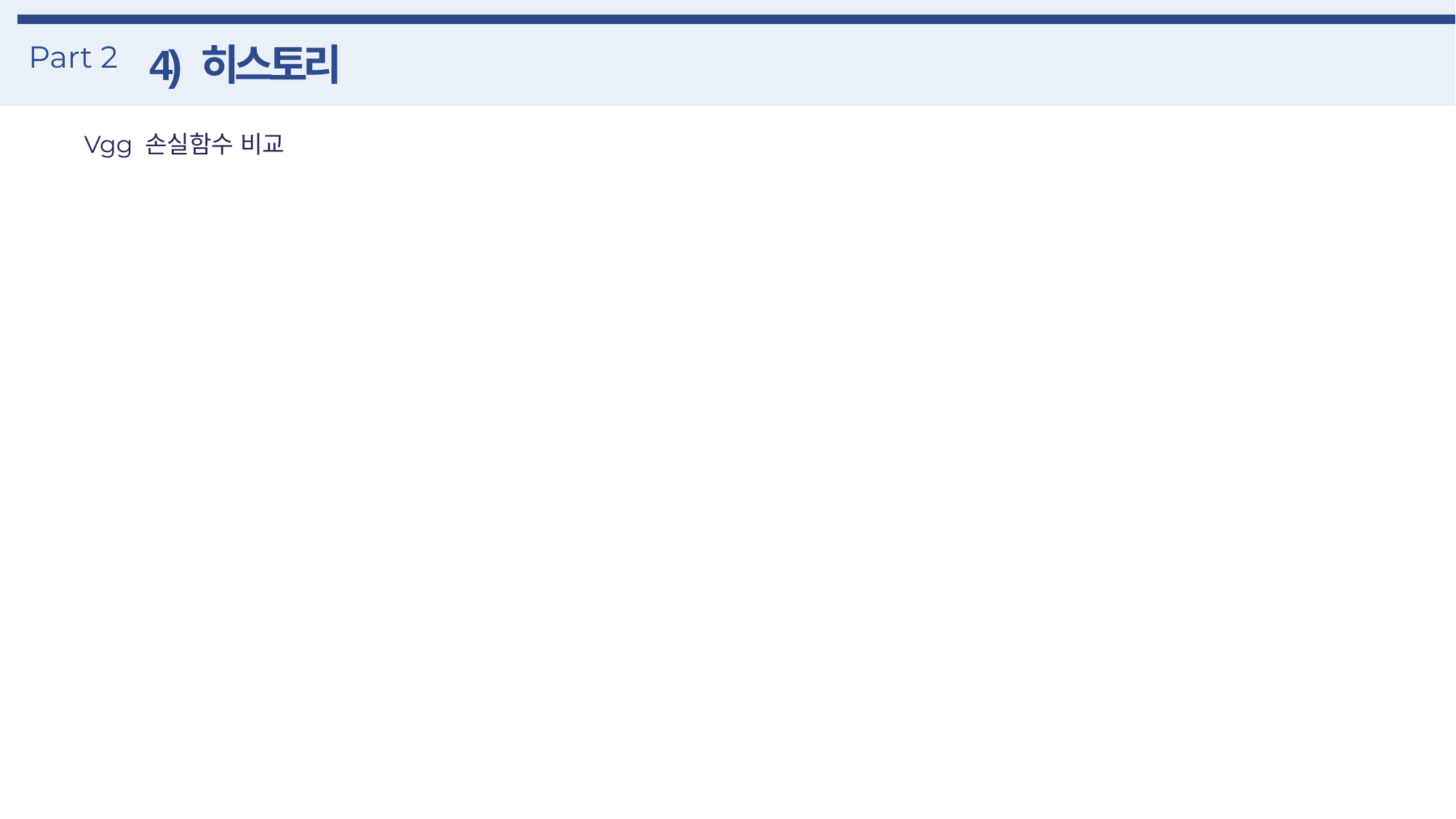

Part 2
4) 히스토리
Vgg 손실함수 비교